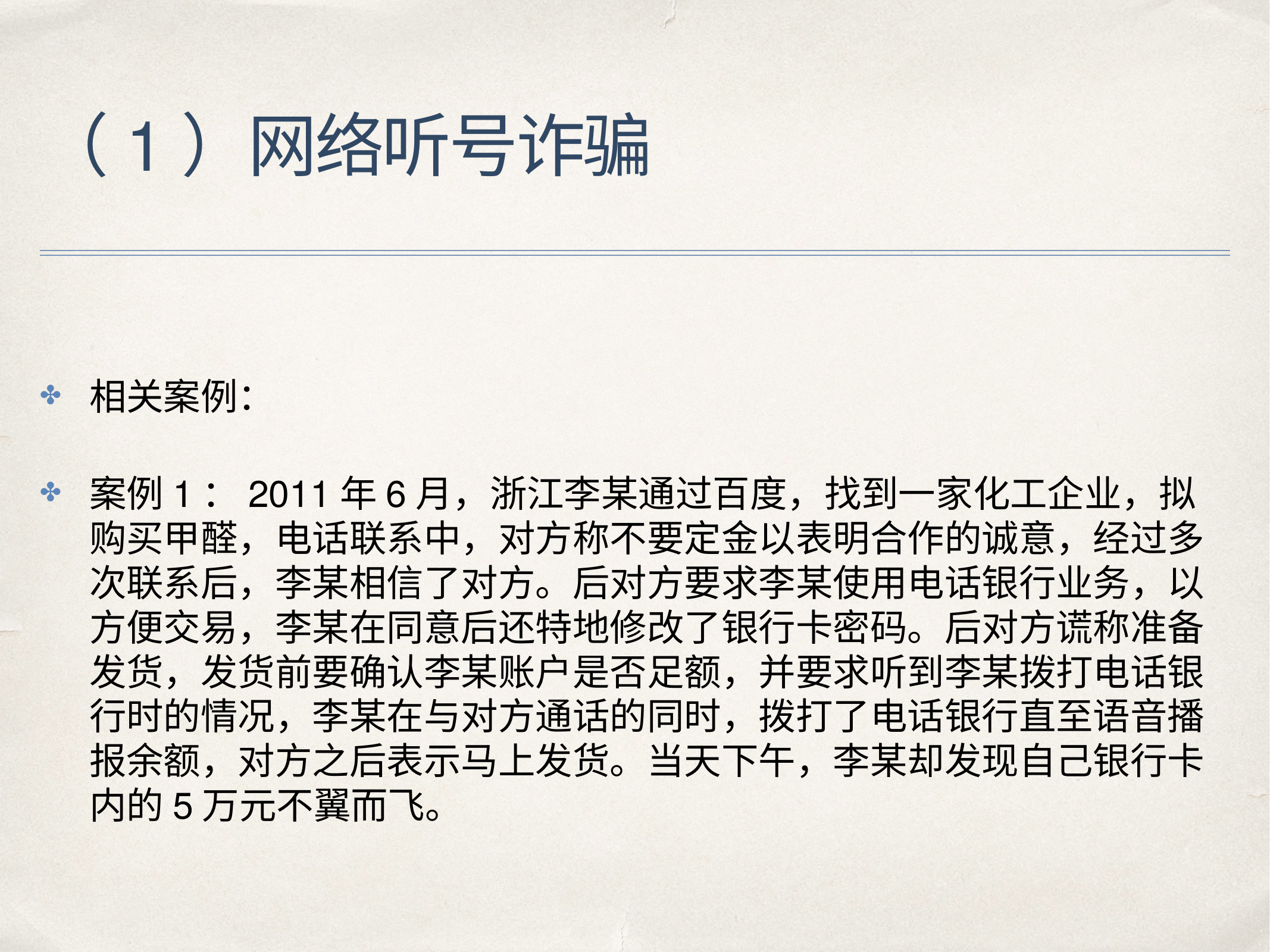

# （1）网络听号诈骗
相关案例：
案例1：2011年6月，浙江李某通过百度，找到一家化工企业，拟购买甲醛，电话联系中，对方称不要定金以表明合作的诚意，经过多次联系后，李某相信了对方。后对方要求李某使用电话银行业务，以方便交易，李某在同意后还特地修改了银行卡密码。后对方谎称准备发货，发货前要确认李某账户是否足额，并要求听到李某拨打电话银行时的情况，李某在与对方通话的同时，拨打了电话银行直至语音播报余额，对方之后表示马上发货。当天下午，李某却发现自己银行卡内的5万元不翼而飞。
6